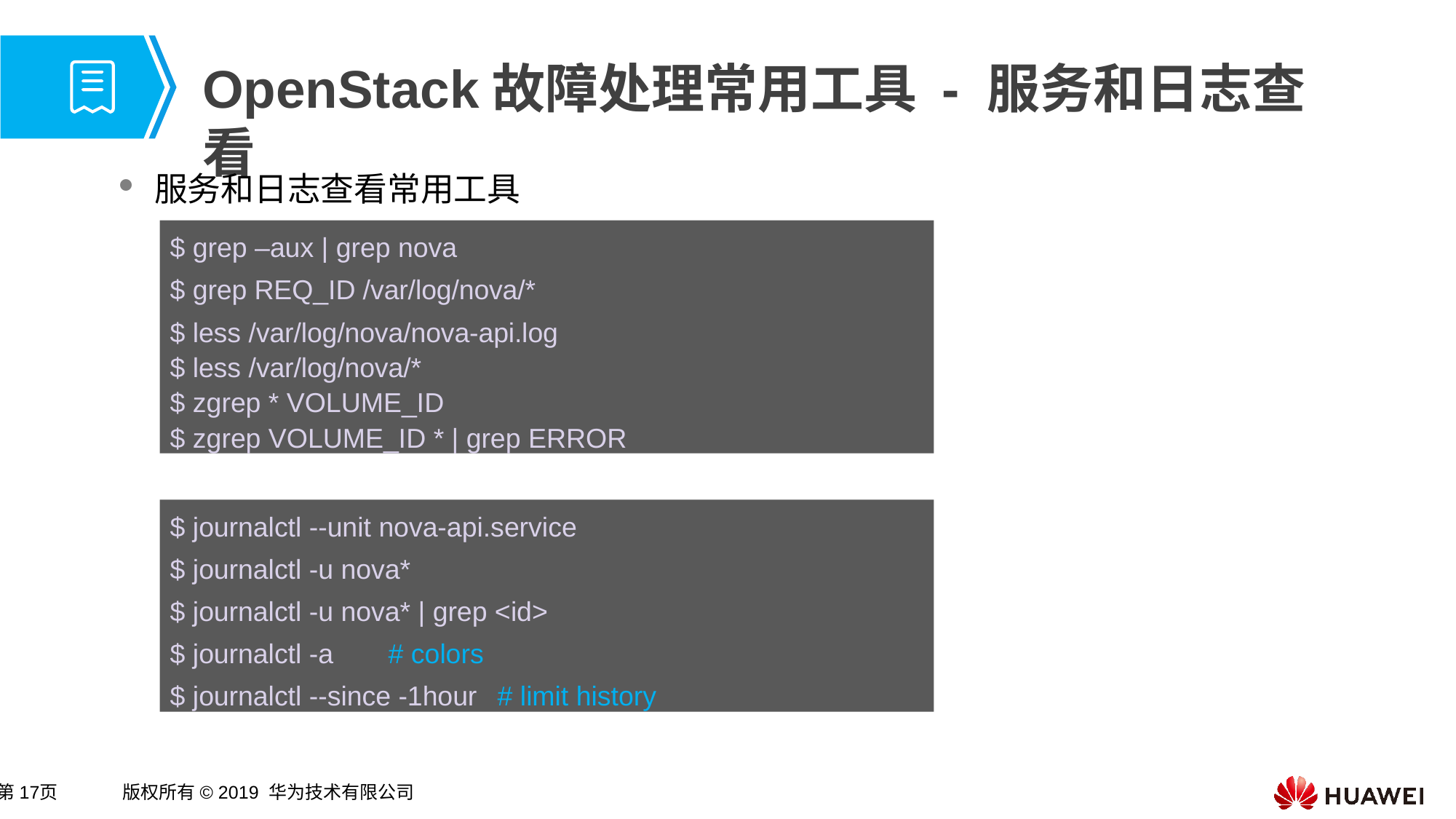

# OpenStack故障处理常用工具 - 服务和日志查看
服务和日志查看常用工具
$ grep –aux | grep nova
$ grep REQ_ID /var/log/nova/*
$ less /var/log/nova/nova-api.log
$ less /var/log/nova/*
$ zgrep * VOLUME_ID
$ zgrep VOLUME_ID * | grep ERROR
$ journalctl --unit nova-api.service
$ journalctl -u nova*
$ journalctl -u nova* | grep <id>
$ journalctl -a	# colors
$ journalctl --since -1hour	# limit history